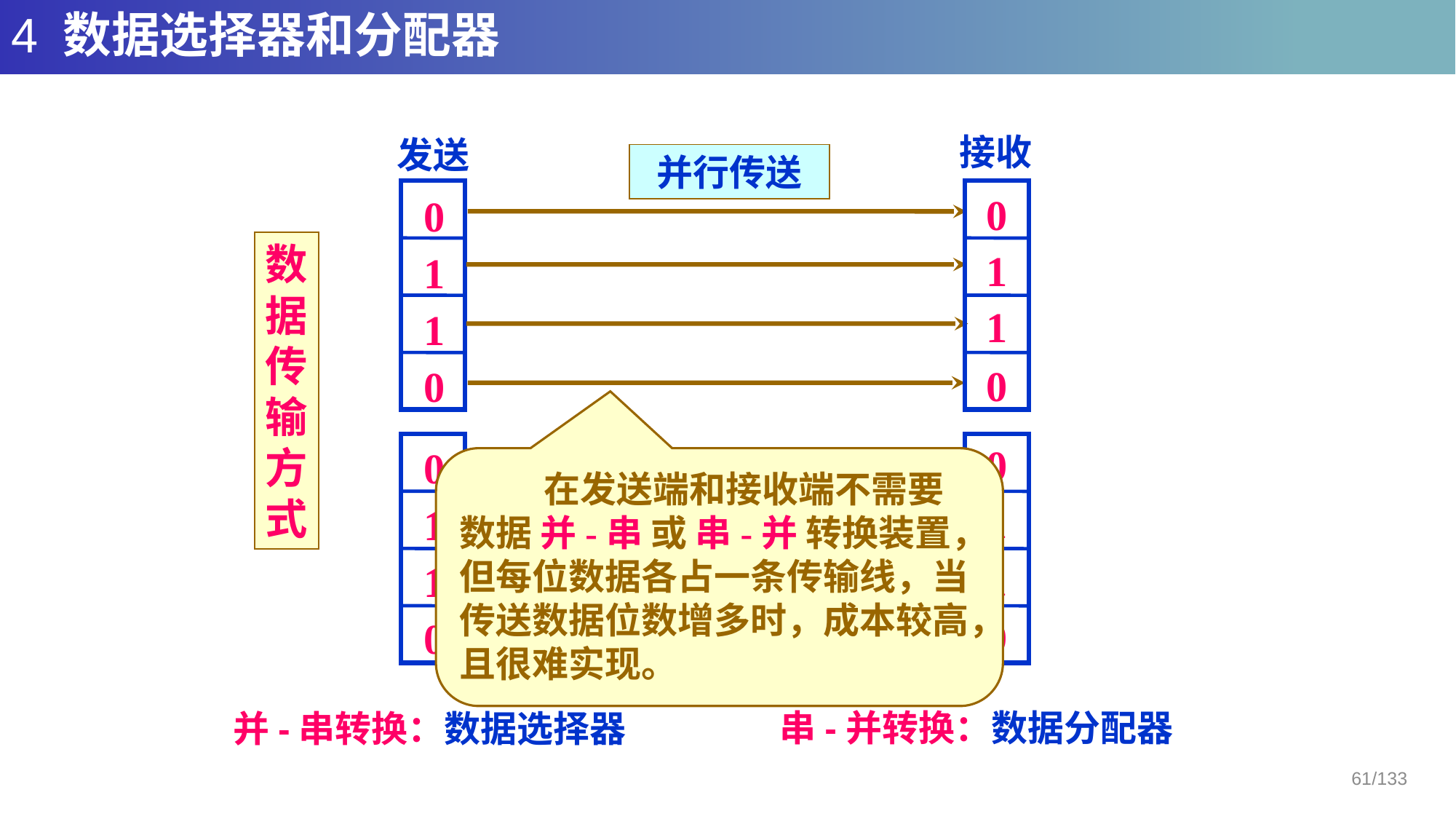

# 4 数据选择器和分配器
接收

发送

并行传送
0
0
1
1
0

数
据
传
输
方
式
1

1

0

0

0
1
1
0
     在发送端和接收端不需要
数据 并-串 或 串-并 转换装置，但每位数据各占一条传输线，当传送数据位数增多时，成本较高，且很难实现。

串行传送
1

1
0
串-并转换：数据分配器
并-串转换：数据选择器
61/133